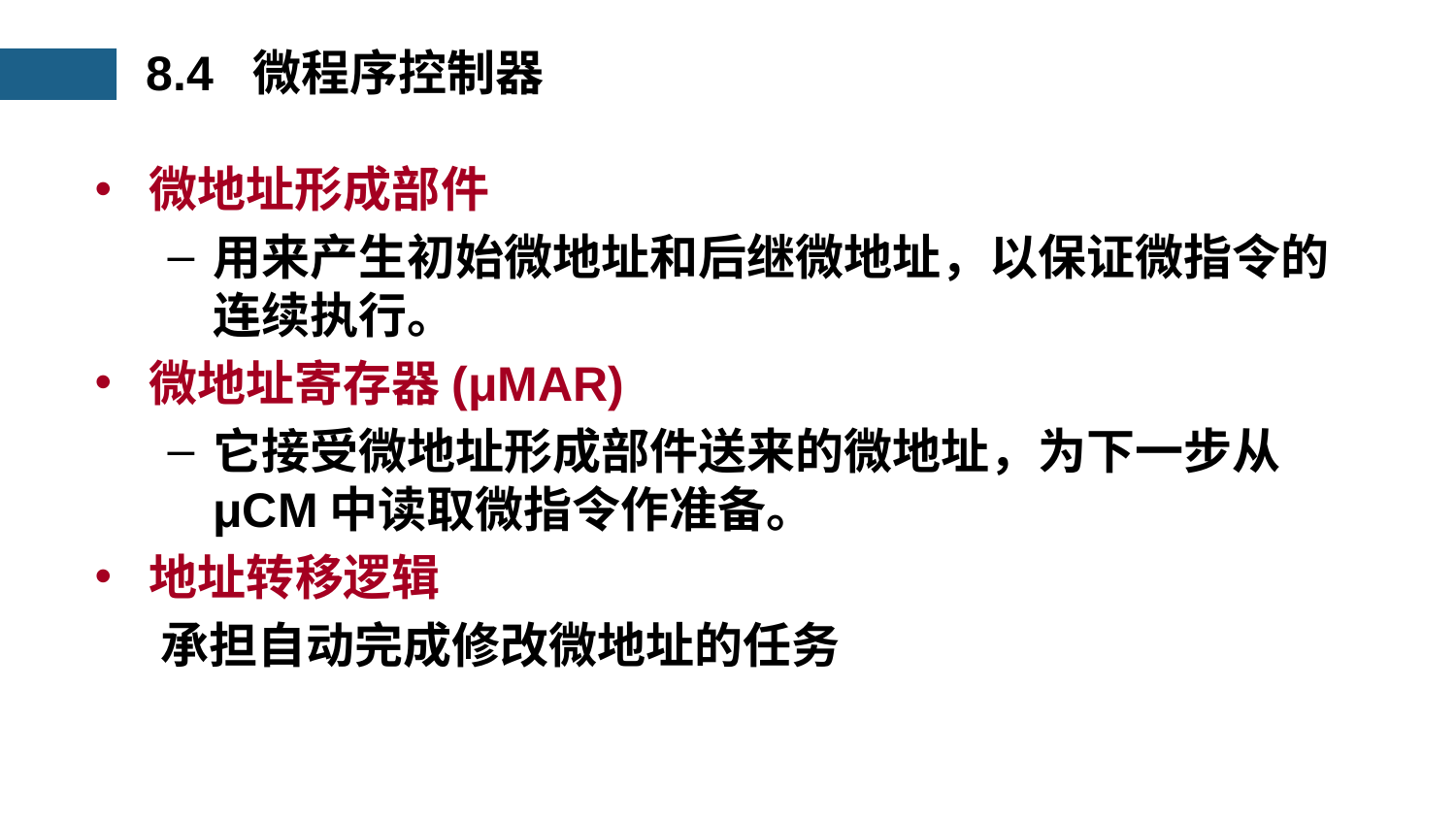

8.4  微程序控制器
微地址形成部件
用来产生初始微地址和后继微地址，以保证微指令的连续执行。
微地址寄存器(μMAR)
它接受微地址形成部件送来的微地址，为下一步从μCM中读取微指令作准备。
地址转移逻辑
     承担自动完成修改微地址的任务